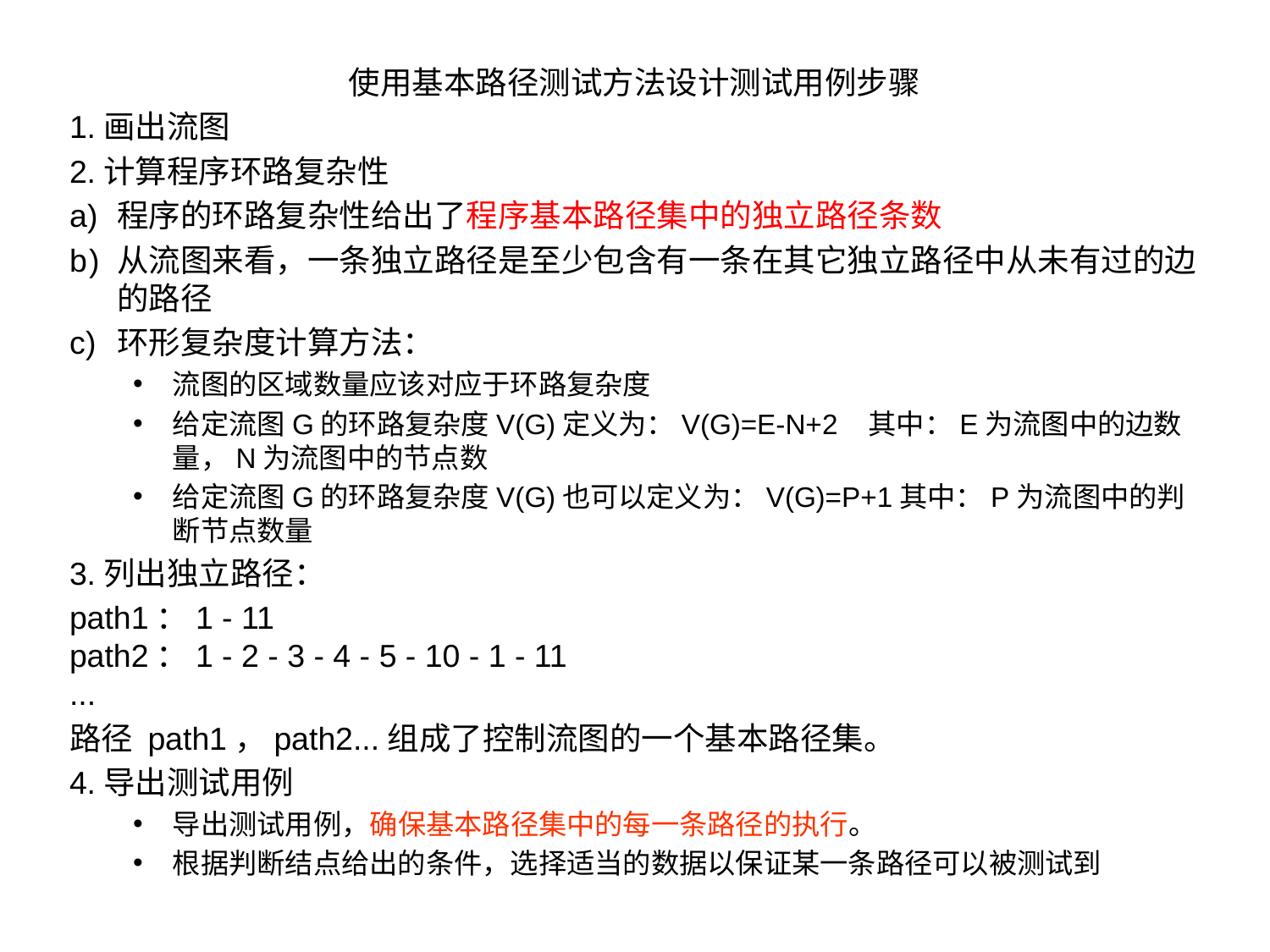

使用基本路径测试方法设计测试用例步骤
1.画出流图
2.计算程序环路复杂性
程序的环路复杂性给出了程序基本路径集中的独立路径条数
从流图来看，一条独立路径是至少包含有一条在其它独立路径中从未有过的边的路径
环形复杂度计算方法：
流图的区域数量应该对应于环路复杂度
给定流图G的环路复杂度V(G)定义为：V(G)=E-N+2   其中：E为流图中的边数量，N为流图中的节点数
给定流图G的环路复杂度V(G)也可以定义为：V(G)=P+1其中：P为流图中的判断节点数量
3.列出独立路径：
path1：1 - 11
path2：1 - 2 - 3 - 4 - 5 - 10 - 1 - 11
...
路径 path1，path2...组成了控制流图的一个基本路径集。
4.导出测试用例
导出测试用例，确保基本路径集中的每一条路径的执行。
根据判断结点给出的条件，选择适当的数据以保证某一条路径可以被测试到